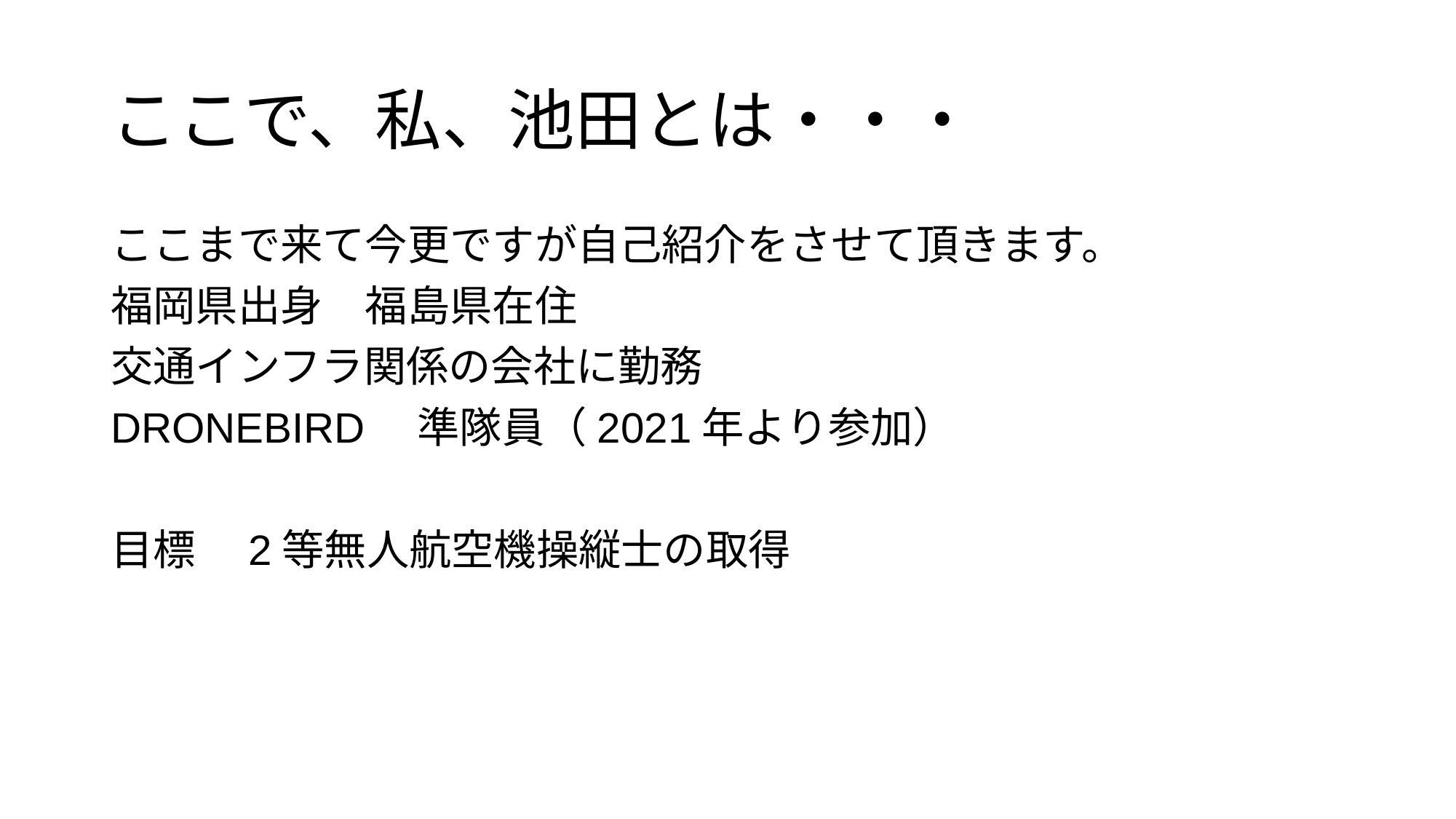

# ここで、私、池田とは・・・
ここまで来て今更ですが自己紹介をさせて頂きます。
福岡県出身　福島県在住
交通インフラ関係の会社に勤務
DRONEBIRD　準隊員（2021年より参加）

目標　2等無人航空機操縦士の取得